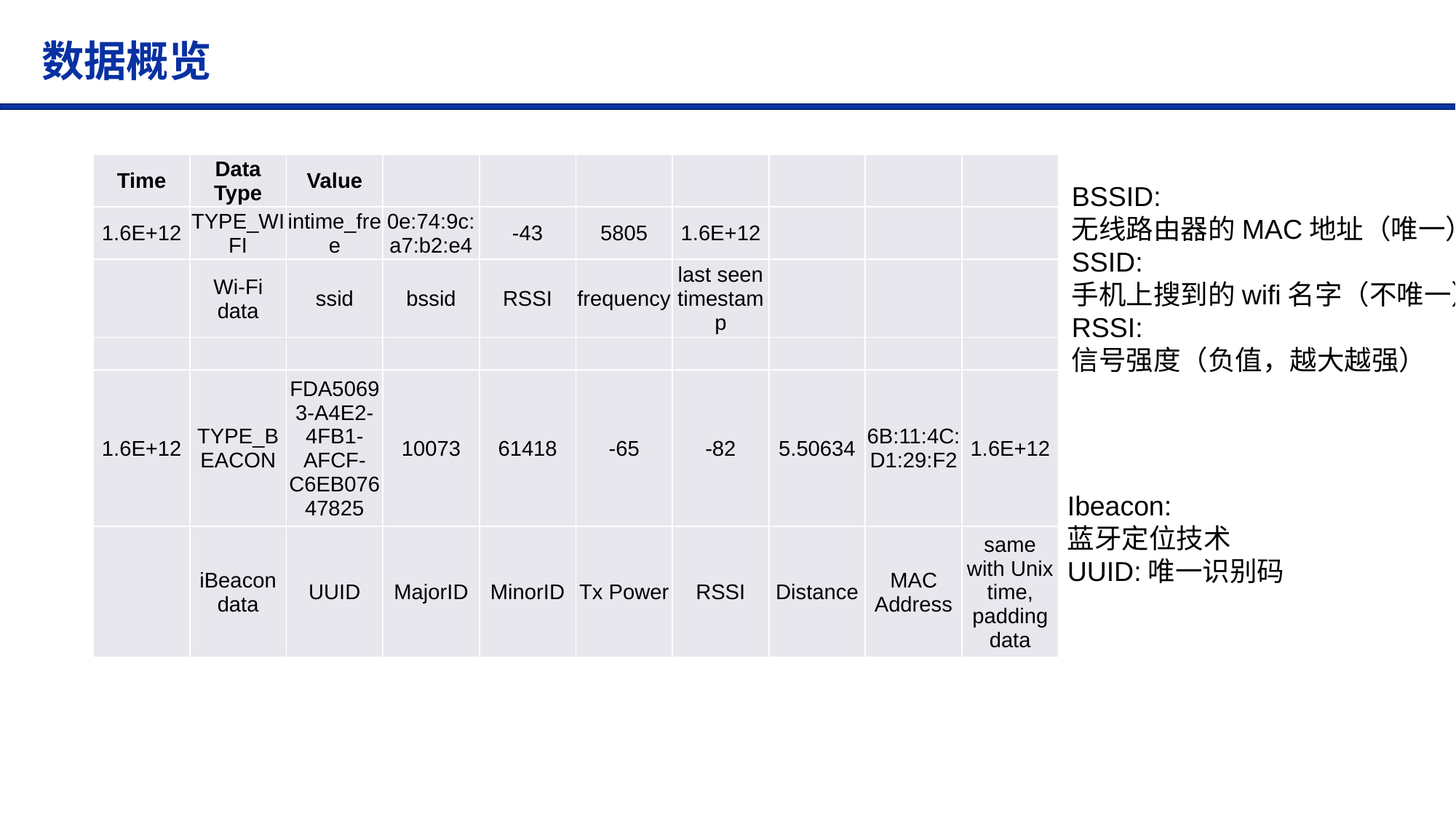

数据概览

| Time | Data Type | Value |  |  |  |  |  |  |  |
| --- | --- | --- | --- | --- | --- | --- | --- | --- | --- |
| 1.6E+12 | TYPE\_WIFI | intime\_free | 0e:74:9c:a7:b2:e4 | -43 | 5805 | 1.6E+12 |  |  |  |
|  | Wi-Fi data | ssid | bssid | RSSI | frequency | last seen timestamp |  |  |  |
|  |  |  |  |  |  |  |  |  |  |
| 1.6E+12 | TYPE\_BEACON | FDA50693-A4E2-4FB1-AFCF-C6EB07647825 | 10073 | 61418 | -65 | -82 | 5.50634 | 6B:11:4C:D1:29:F2 | 1.6E+12 |
|  | iBeacon data | UUID | MajorID | MinorID | Tx Power | RSSI | Distance | MAC Address | same with Unix time, padding data |
BSSID:
无线路由器的MAC地址（唯一）
SSID:
手机上搜到的wifi名字（不唯一）
RSSI:
信号强度（负值，越大越强）
Ibeacon:
蓝牙定位技术
UUID:唯一识别码